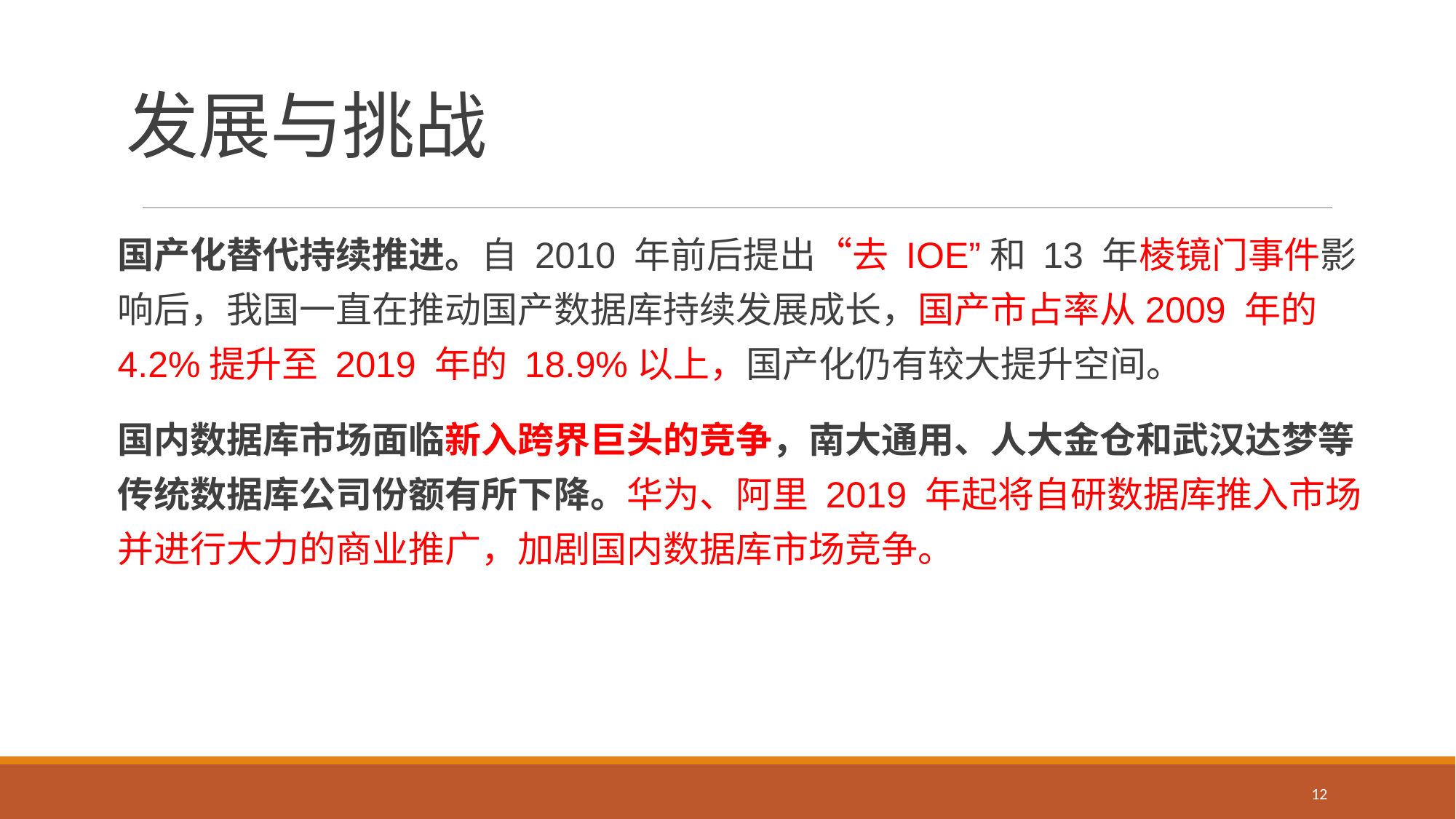

# 发展与挑战
国产化替代持续推进。自 2010 年前后提出“去 IOE”和 13 年棱镜门事件影响后，我国一直在推动国产数据库持续发展成长，国产市占率从2009 年的 4.2%提升至 2019 年的 18.9%以上，国产化仍有较大提升空间。
国内数据库市场面临新入跨界巨头的竞争，南大通用、人大金仓和武汉达梦等传统数据库公司份额有所下降。华为、阿里 2019 年起将自研数据库推入市场并进行大力的商业推广，加剧国内数据库市场竞争。
12